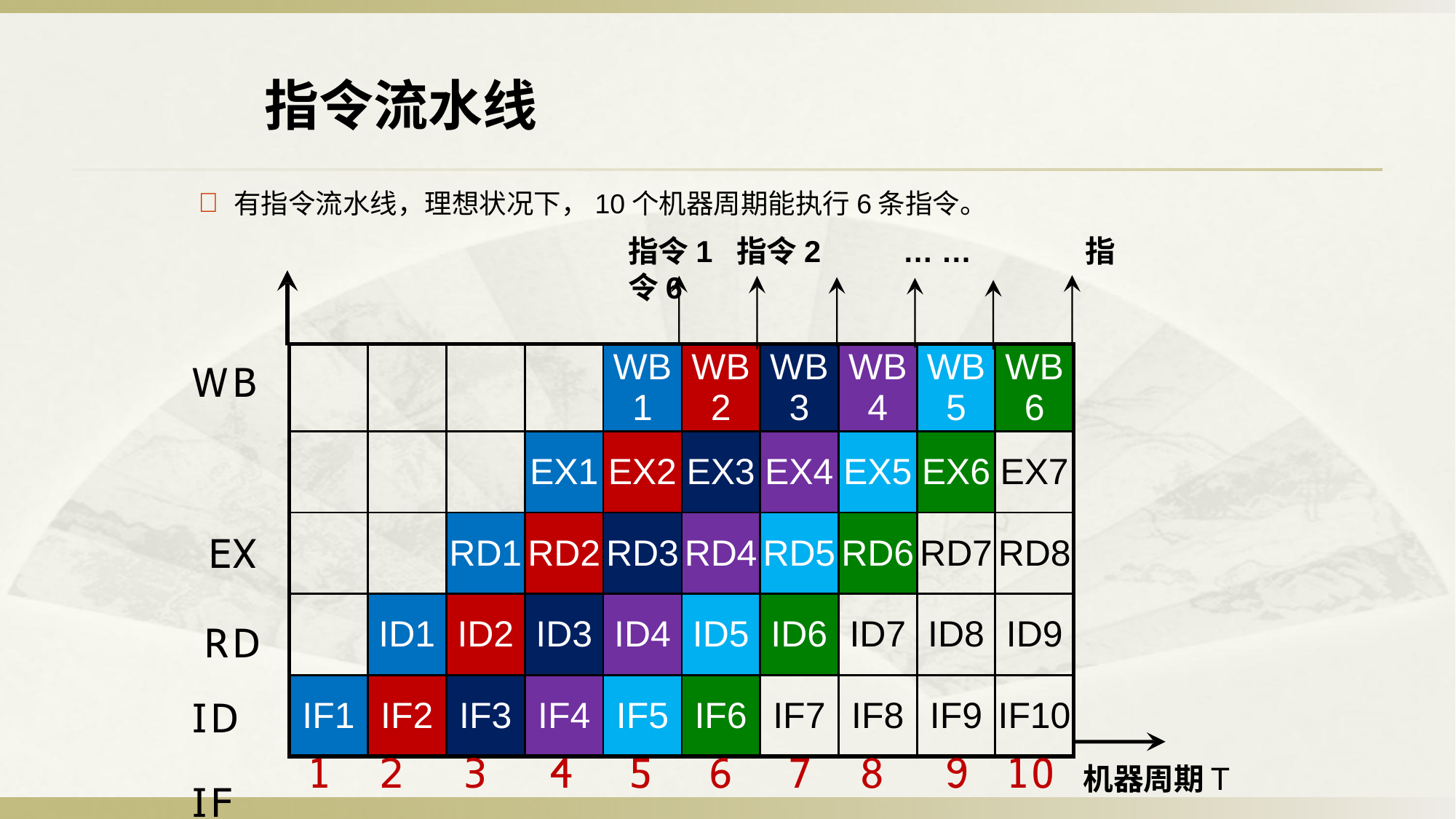

指令流水线
有指令流水线，理想状况下，10个机器周期能执行6条指令。
指令1  指令2          … …             指令6

WB  EX
RD
ID
IF
|  |  |  |  | WB1 | WB2 | WB3 | WB4 | WB5 | WB6 |
| --- | --- | --- | --- | --- | --- | --- | --- | --- | --- |
|  |  |  | EX1 | EX2 | EX3 | EX4 | EX5 | EX6 | EX7 |
|  |  | RD1 | RD2 | RD3 | RD4 | RD5 | RD6 | RD7 | RD8 |
|  | ID1 | ID2 | ID3 | ID4 | ID5 | ID6 | ID7 | ID8 | ID9 |
| IF1 | IF2 | IF3 | IF4 | IF5 | IF6 | IF7 | IF8 | IF9 | IF10 |

1    2     3	     4	    5	   6	  7    8     9   10
机器周期T